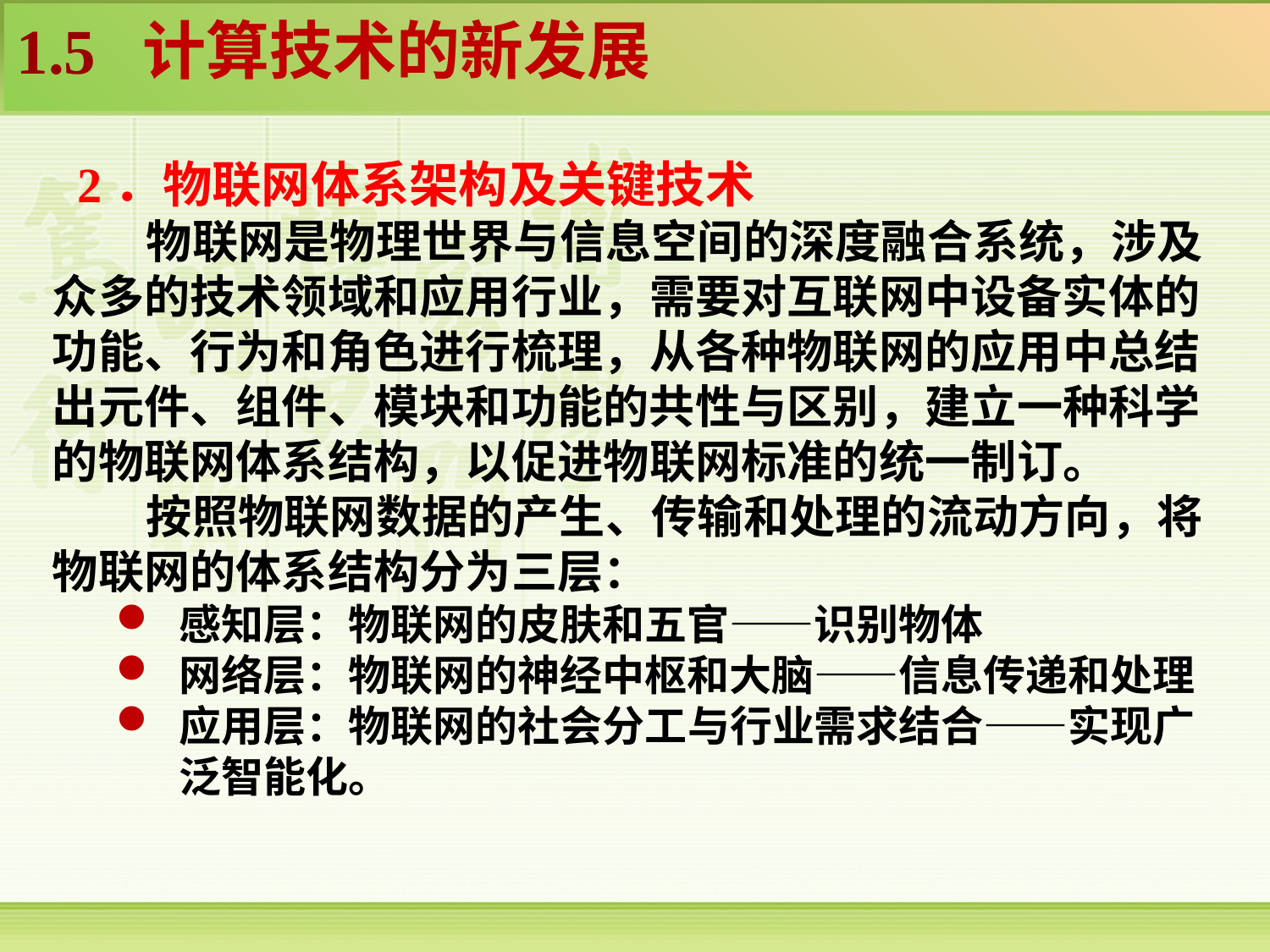

1.5  计算技术的新发展
  2．物联网体系架构及关键技术
        物联网是物理世界与信息空间的深度融合系统，涉及众多的技术领域和应用行业，需要对互联网中设备实体的功能、行为和角色进行梳理，从各种物联网的应用中总结出元件、组件、模块和功能的共性与区别，建立一种科学的物联网体系结构，以促进物联网标准的统一制订。
        按照物联网数据的产生、传输和处理的流动方向，将物联网的体系结构分为三层：
感知层：物联网的皮肤和五官——识别物体
网络层：物联网的神经中枢和大脑——信息传递和处理
应用层：物联网的社会分工与行业需求结合——实现广泛智能化。

93